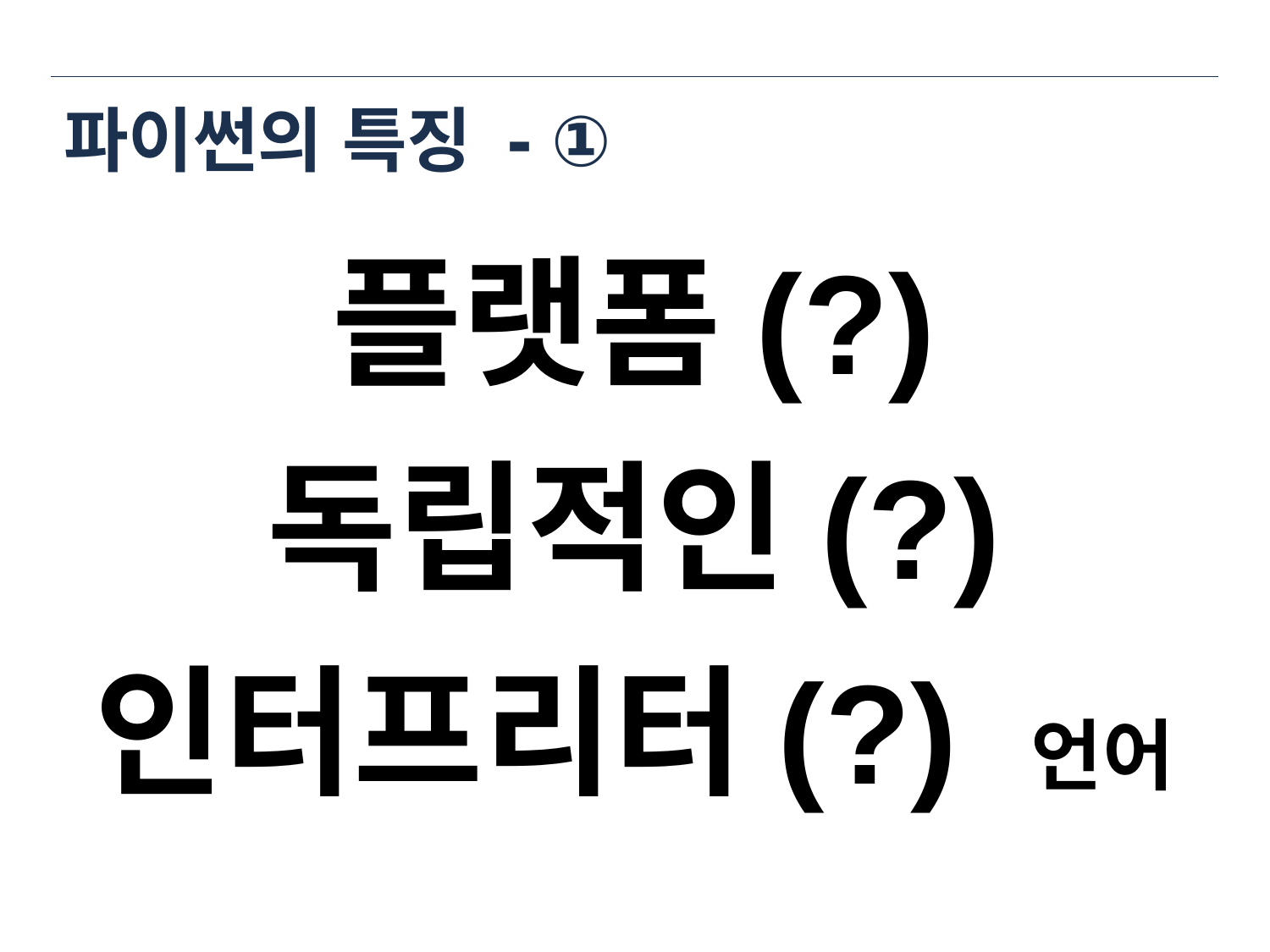

# 파이썬의 특징 - ①
플랫폼(?)
독립적인(?)
인터프리터(?) 언어